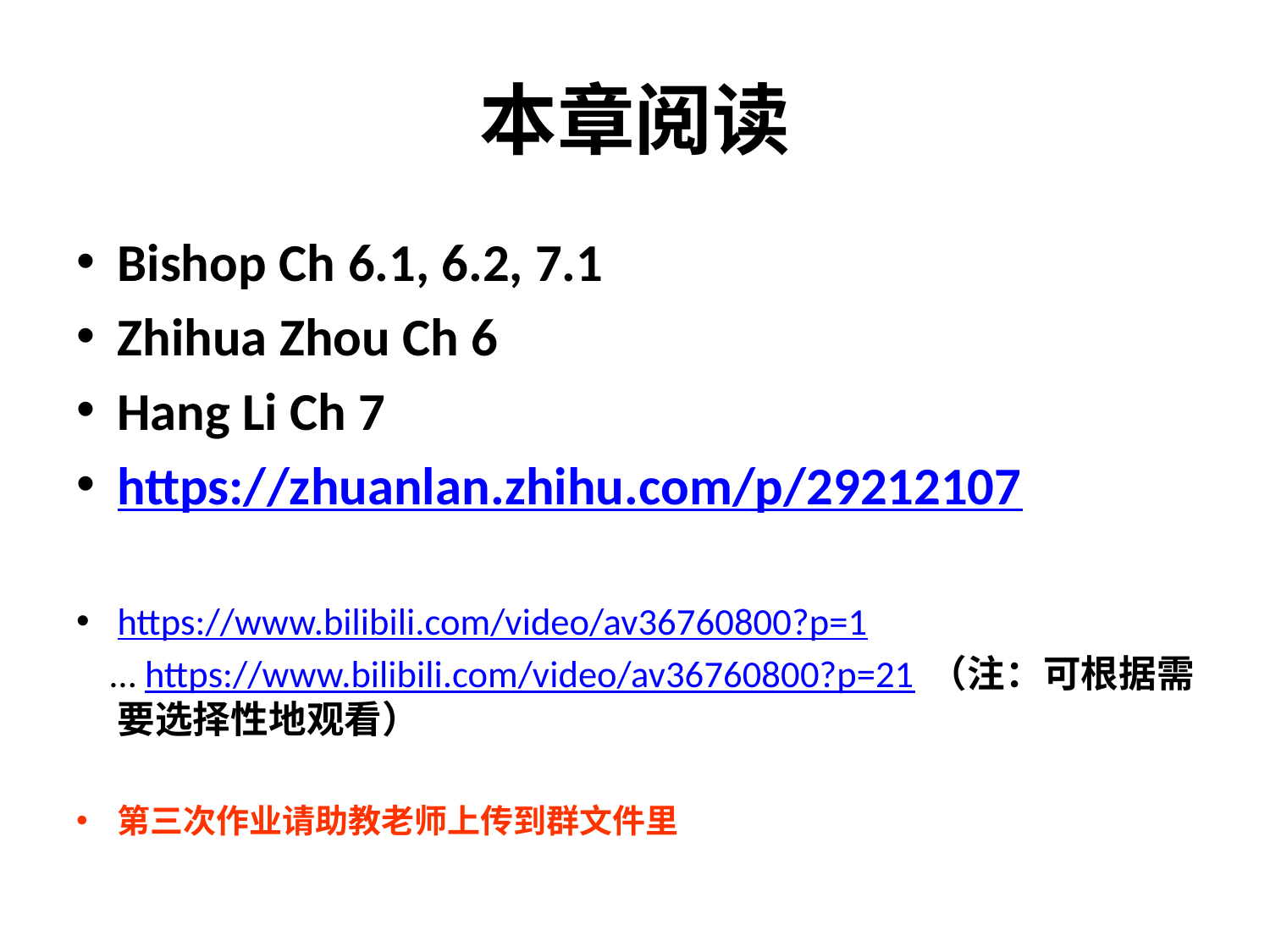

# 本章阅读
Bishop Ch 6.1, 6.2, 7.1
Zhihua Zhou Ch 6
Hang Li Ch 7
https://zhuanlan.zhihu.com/p/29212107

https://www.bilibili.com/video/av36760800?p=1
    … https://www.bilibili.com/video/av36760800?p=21 （注：可根据需要选择性地观看）

第三次作业请助教老师上传到群文件里
86